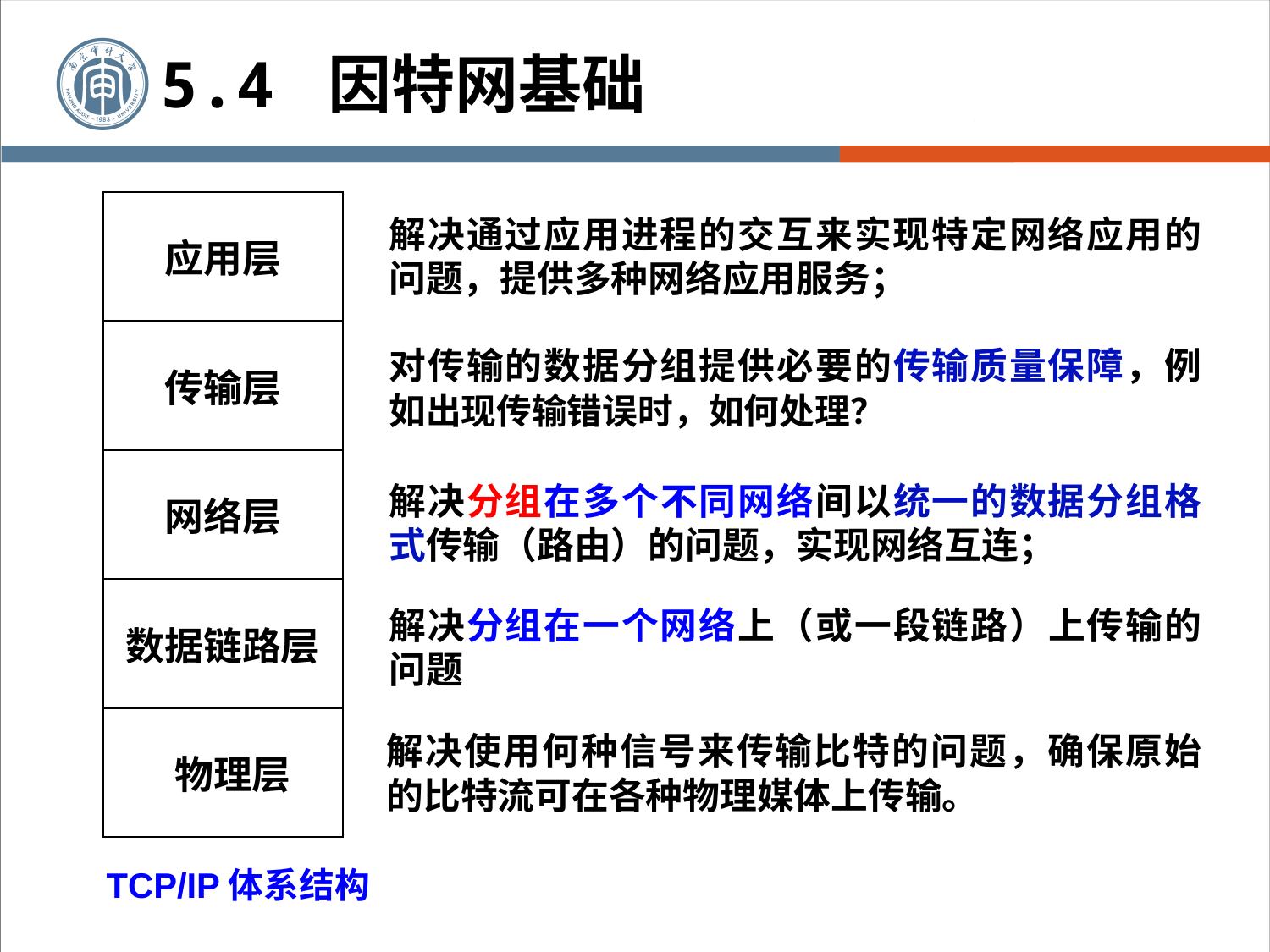

5.4 因特网基础
| 应用层 |
| --- |
| 传输层 |
| 网络层 |
| 数据链路层 |
| 物理层 |
解决通过应用进程的交互来实现特定网络应用的问题，提供多种网络应用服务；
对传输的数据分组提供必要的传输质量保障，例如出现传输错误时，如何处理？
解决分组在多个不同网络间以统一的数据分组格式传输（路由）的问题，实现网络互连；
解决分组在一个网络上（或一段链路）上传输的问题
解决使用何种信号来传输比特的问题，确保原始的比特流可在各种物理媒体上传输。
TCP/IP体系结构